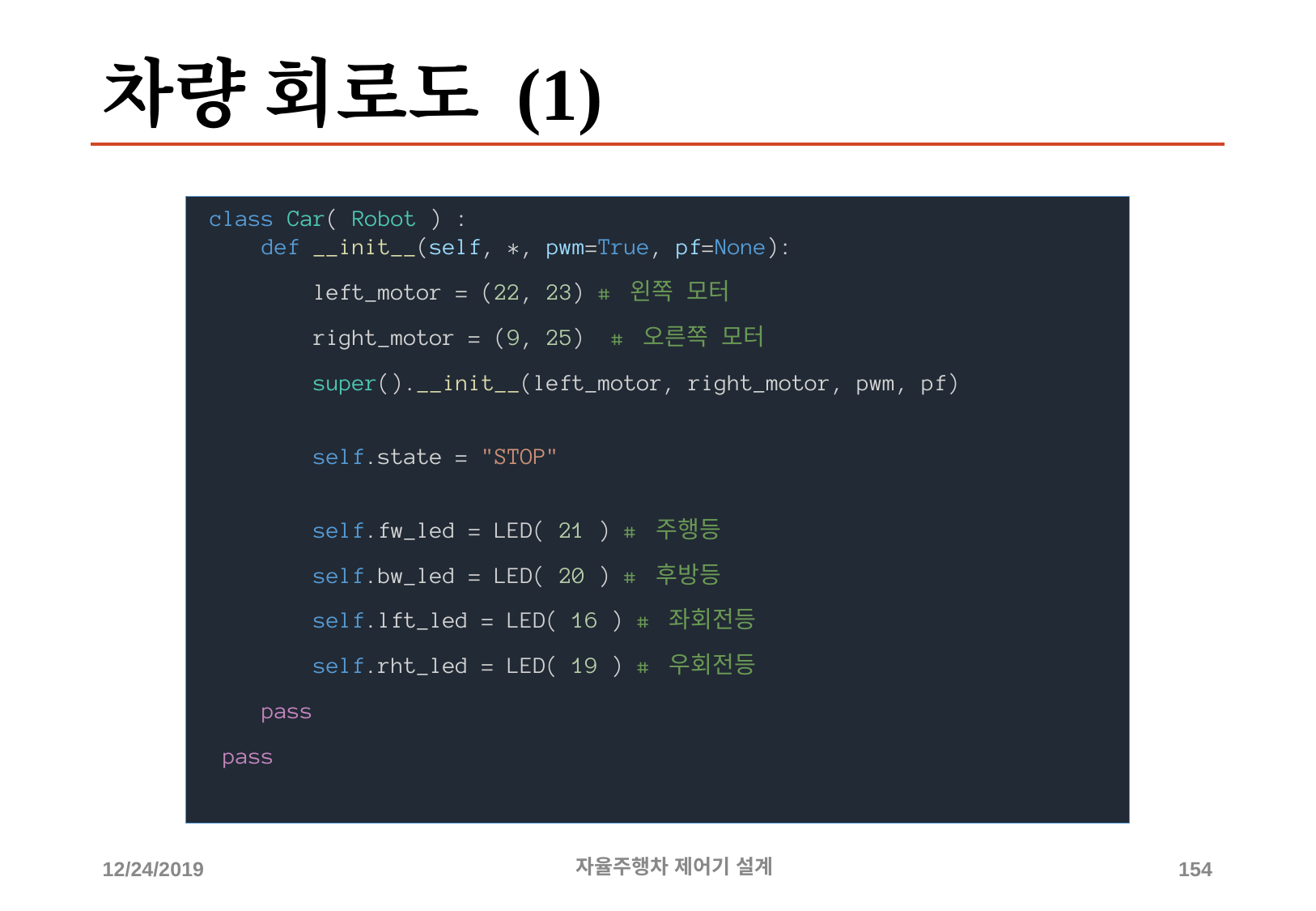

# 차량 회로도 (1)
class Car( Robot ) :
    def __init__(self, *, pwm=True, pf=None):
        left_motor = (22, 23) # 왼쪽 모터
        right_motor = (9, 25)  # 오른쪽 모터
        super().__init__(left_motor, right_motor, pwm, pf)
        self.state = "STOP"
        self.fw_led = LED( 21 ) # 주행등
        self.bw_led = LED( 20 ) # 후방등
        self.lft_led = LED( 16 ) # 좌회전등
        self.rht_led = LED( 19 ) # 우회전등
    pass
 pass

12/24/2019
자율주행차 제어기 설계
154